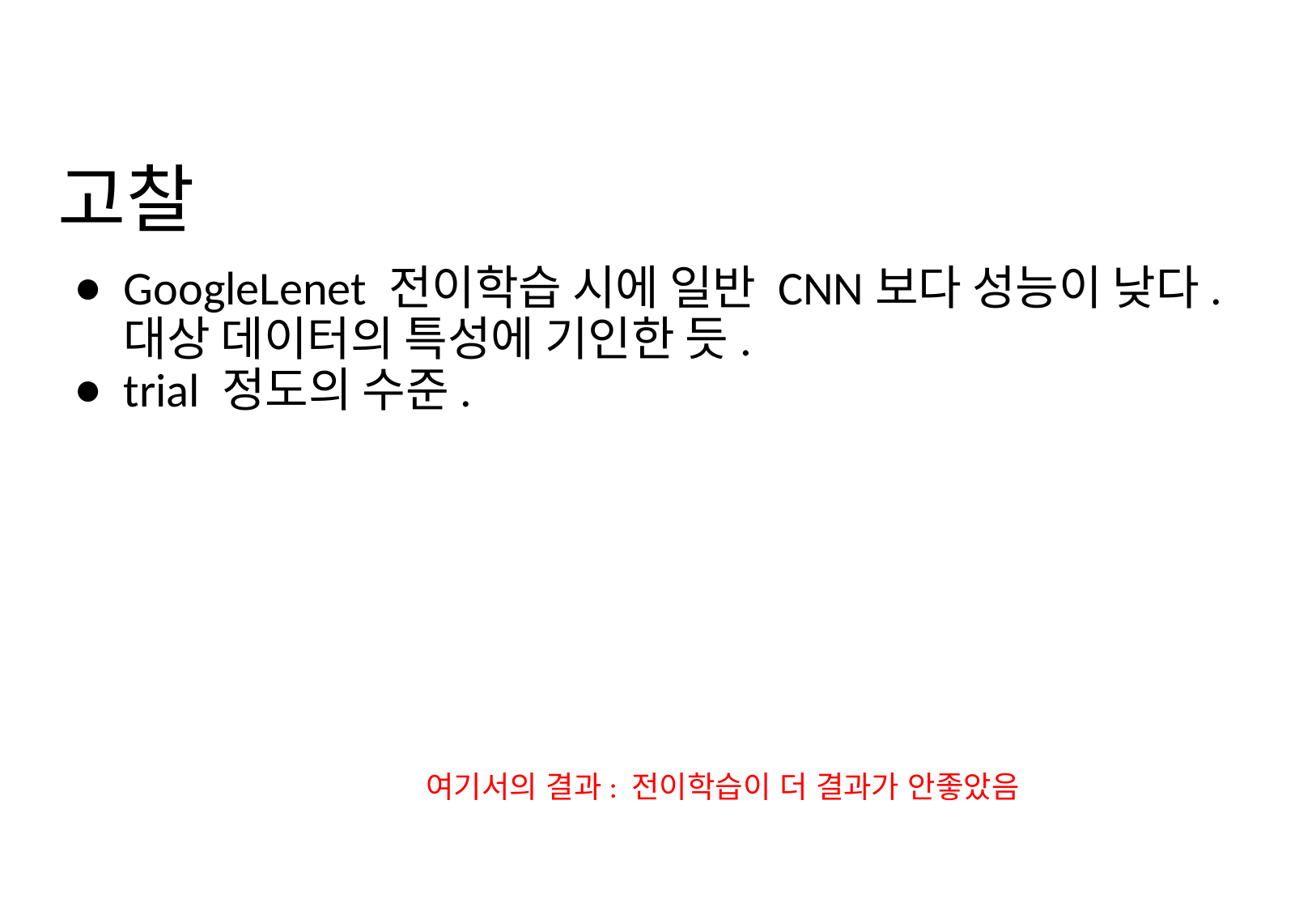

# 고찰
GoogleLenet 전이학습 시에 일반 CNN보다 성능이 낮다. 대상 데이터의 특성에 기인한 듯.
trial 정도의 수준.

여기서의 결과: 전이학습이 더 결과가 안좋았음